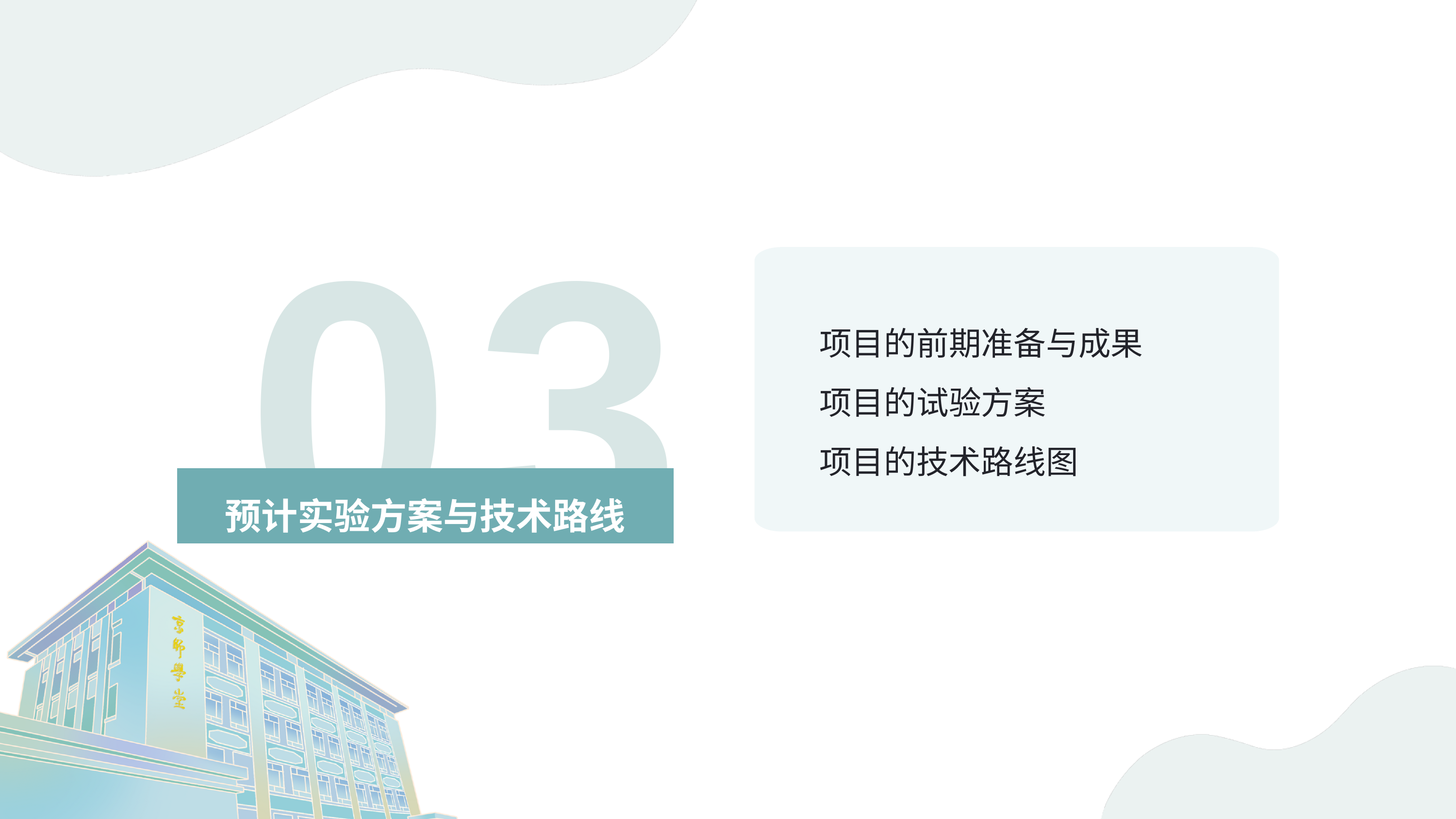

03

项目的前期准备与成果
项目的试验方案
项目的技术路线图

预计实验方案与技术路线